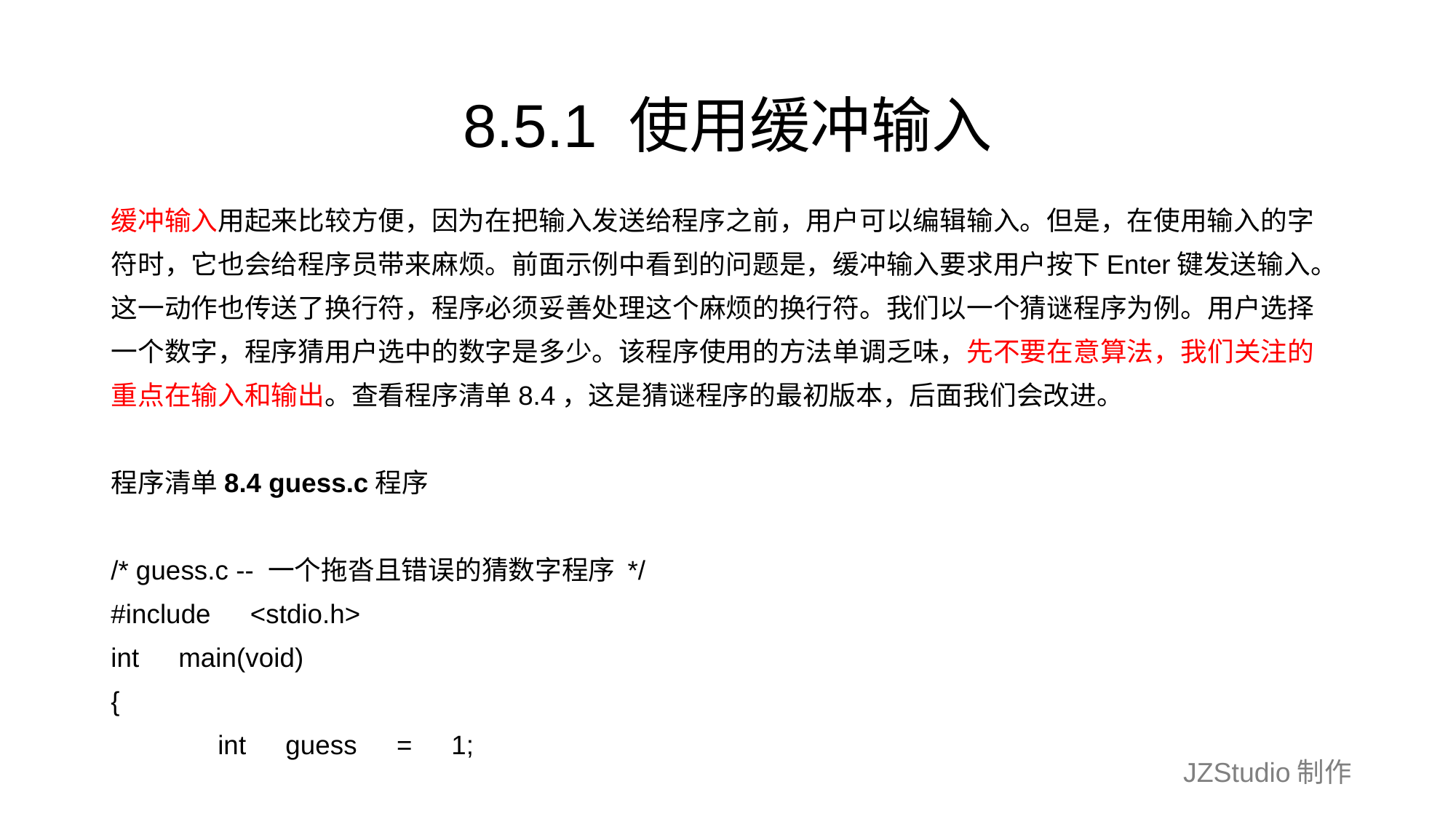

# 8.5.1 使用缓冲输入
缓冲输入用起来比较方便，因为在把输入发送给程序之前，用户可以编辑输入。但是，在使用输入的字
符时，它也会给程序员带来麻烦。前面示例中看到的问题是，缓冲输入要求用户按下Enter键发送输入。
这一动作也传送了换行符，程序必须妥善处理这个麻烦的换行符。我们以一个猜谜程序为例。用户选择
一个数字，程序猜用户选中的数字是多少。该程序使用的方法单调乏味，先不要在意算法，我们关注的
重点在输入和输出。查看程序清单8.4，这是猜谜程序的最初版本，后面我们会改进。

程序清单8.4 guess.c程序

/* guess.c -- 一个拖沓且错误的猜数字程序 */
#include　<stdio.h>
int　main(void)
{
	int　guess　=　1;